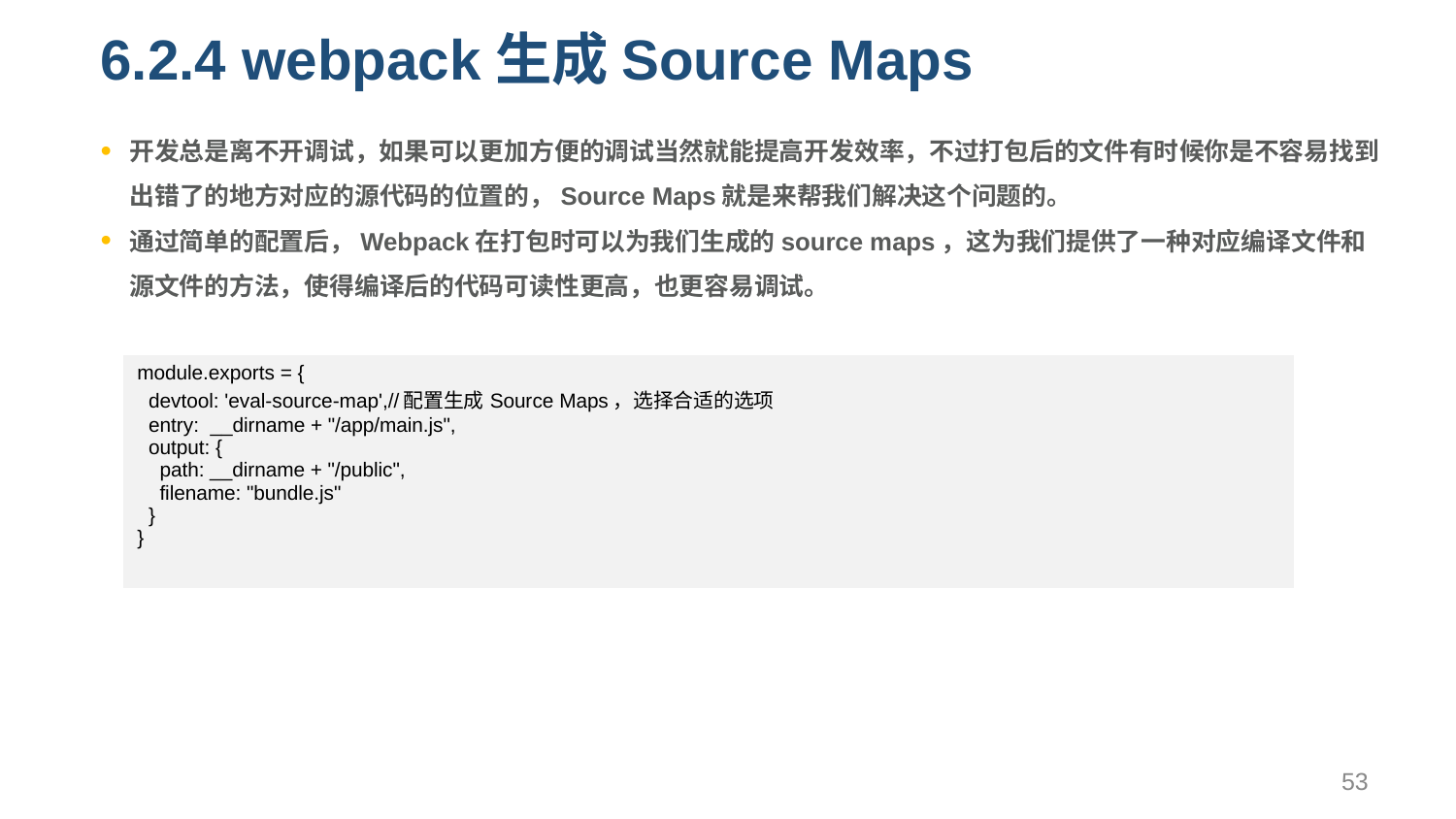

# 6.2.4 webpack生成Source Maps
开发总是离不开调试，如果可以更加方便的调试当然就能提高开发效率，不过打包后的文件有时候你是不容易找到出错了的地方对应的源代码的位置的，Source Maps就是来帮我们解决这个问题的。
通过简单的配置后，Webpack在打包时可以为我们生成的source maps，这为我们提供了一种对应编译文件和源文件的方法，使得编译后的代码可读性更高，也更容易调试。

| module.exports = { devtool: 'eval-source-map',//配置生成Source Maps，选择合适的选项 entry: \_\_dirname + "/app/main.js", output: { path: \_\_dirname + "/public", filename: "bundle.js" } } |
| --- |
53